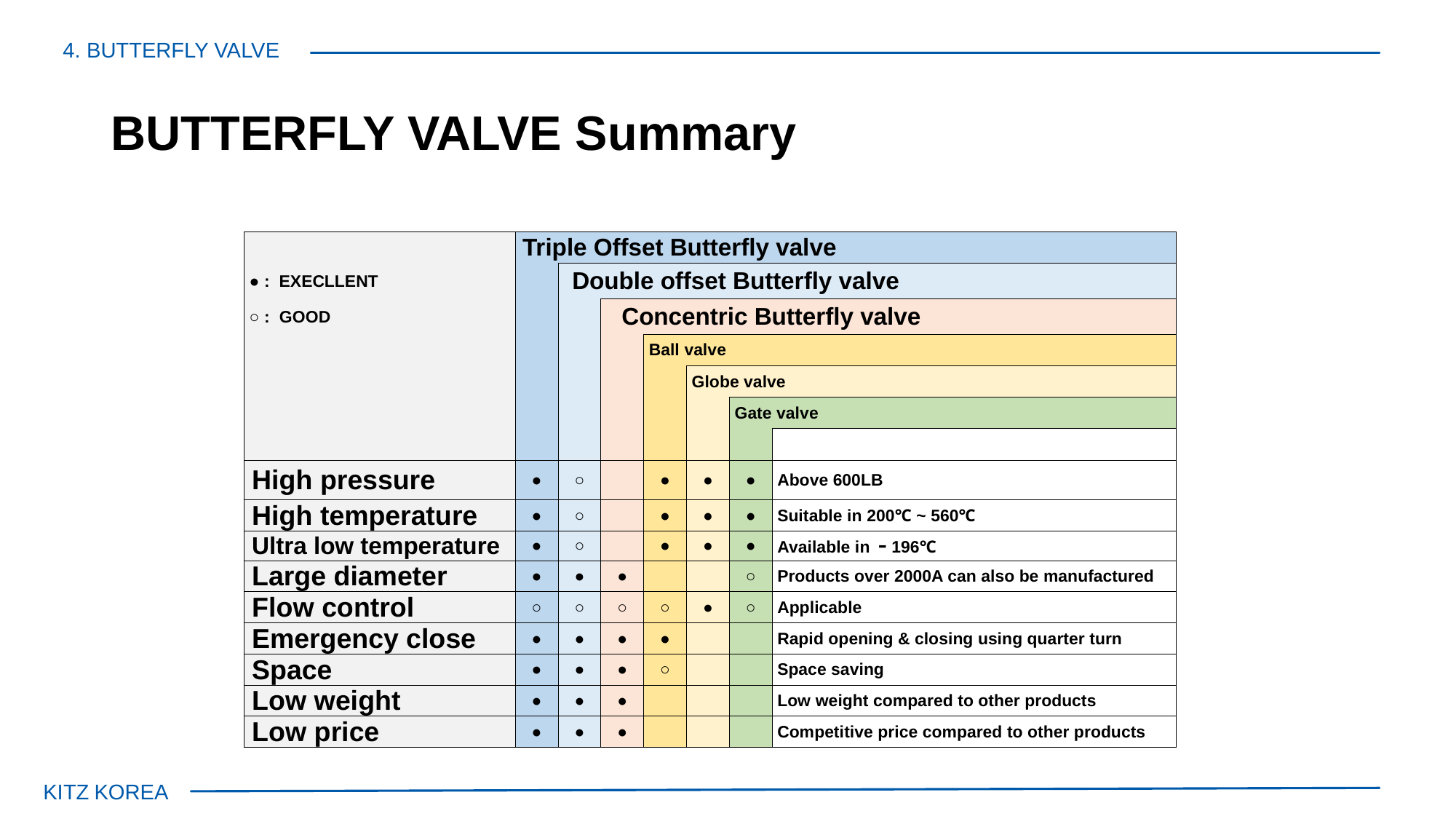

4. BUTTERFLY VALVE
# BUTTERFLY VALVE Summary
|  | Triple Offset Butterfly valve |  |  |  |  |  |  |
| --- | --- | --- | --- | --- | --- | --- | --- |
| ● : EXECLLENT |  | Double offset Butterfly valve |  |  |  |  |  |
| ○ : GOOD |  |  | Concentric Butterfly valve |  |  |  |  |
|  |  |  |  | Ball valve |  |  |  |
|  |  |  |  |  | Globe valve |  |  |
|  |  |  |  |  |  | Gate valve |  |
|  |  |  |  |  |  |  |  |
| High pressure | ● | ○ |  | ● | ● | ● | Above 600LB |
| High temperature | ● | ○ |  | ● | ● | ● | Suitable in 200℃ ~ 560℃ |
| Ultra low temperature | ● | ○ |  | ● | ● | ● | Available in ｰ196℃ |
| Large diameter | ● | ● | ● |  |  | ○ | Products over 2000A can also be manufactured |
| Flow control | ○ | ○ | ○ | ○ | ● | ○ | Applicable |
| Emergency close | ● | ● | ● | ● |  |  | Rapid opening & closing using quarter turn |
| Space | ● | ● | ● | ○ |  |  | Space saving |
| Low weight | ● | ● | ● |  |  |  | Low weight compared to other products |
| Low price | ● | ● | ● |  |  |  | Competitive price compared to other products |